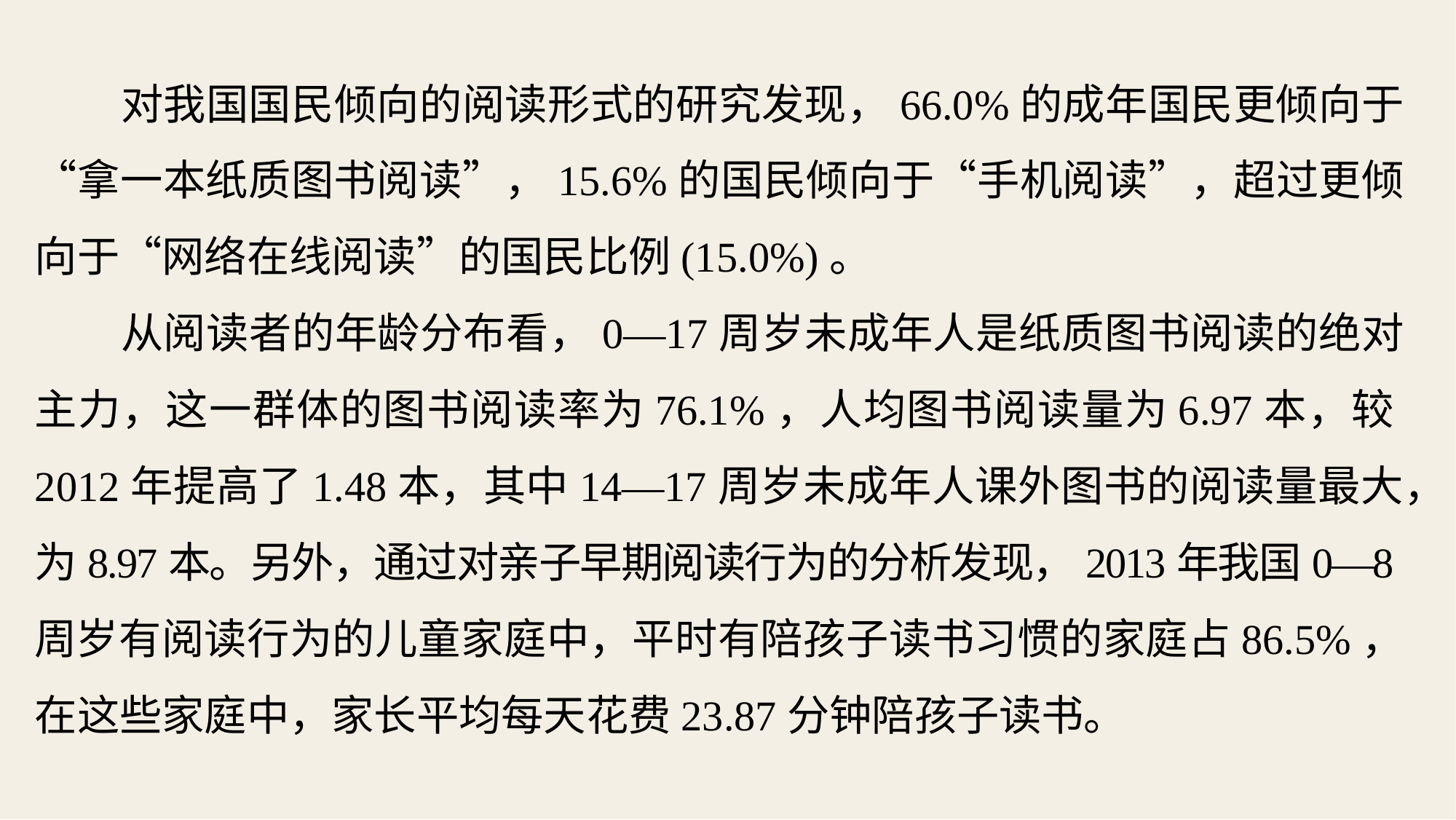

对我国国民倾向的阅读形式的研究发现，66.0%的成年国民更倾向于“拿一本纸质图书阅读”，15.6%的国民倾向于“手机阅读”，超过更倾向于“网络在线阅读”的国民比例(15.0%)。
从阅读者的年龄分布看，0—17周岁未成年人是纸质图书阅读的绝对主力，这一群体的图书阅读率为76.1%，人均图书阅读量为6.97本，较2012年提高了1.48本，其中14—17周岁未成年人课外图书的阅读量最大，为8.97本。另外，通过对亲子早期阅读行为的分析发现，2013年我国0—8周岁有阅读行为的儿童家庭中，平时有陪孩子读书习惯的家庭占86.5%，在这些家庭中，家长平均每天花费23.87分钟陪孩子读书。